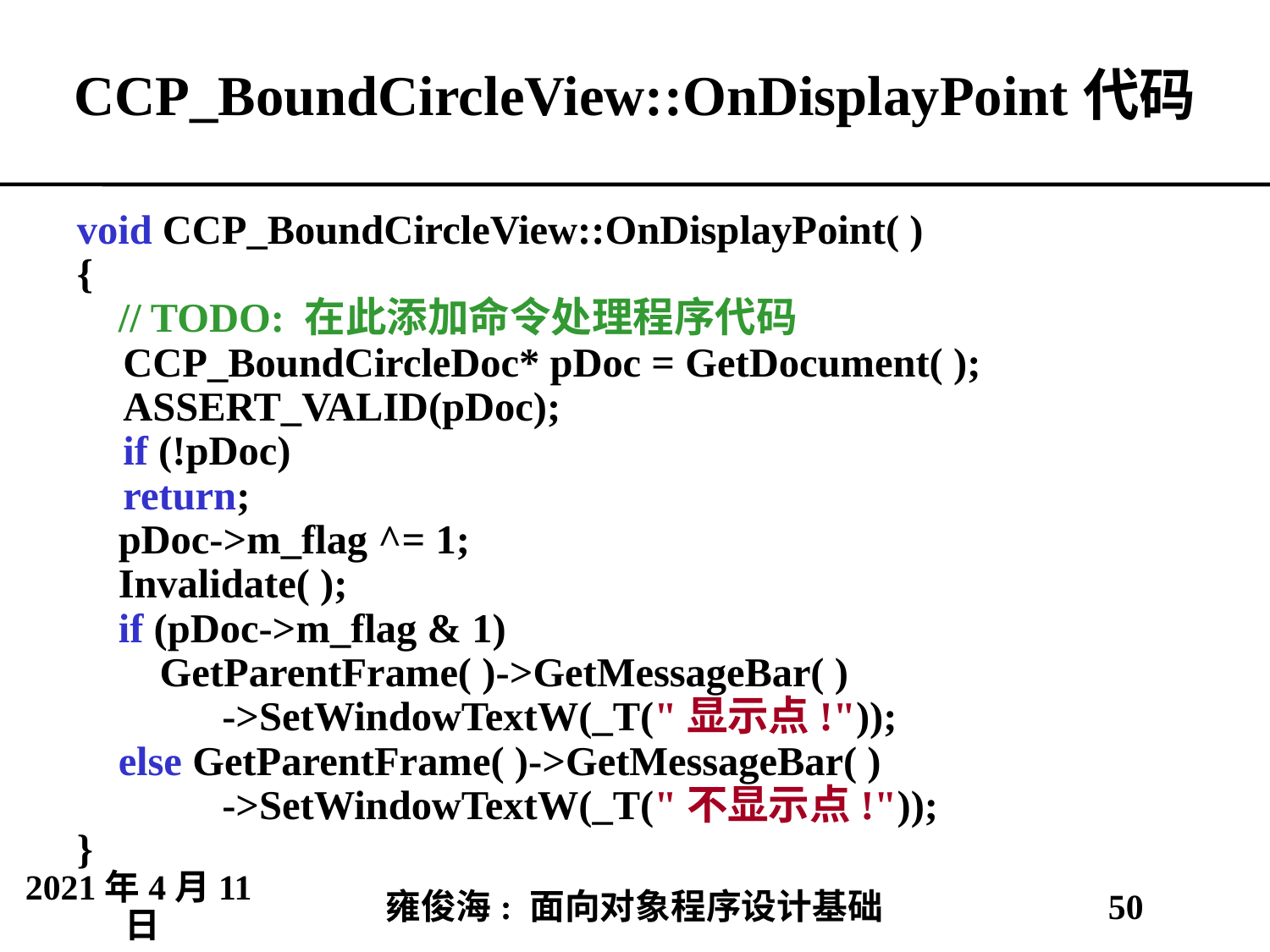

# CCP_BoundCircleView::OnDisplayPoint代码

void CCP_BoundCircleView::OnDisplayPoint( )
{
    // TODO: 在此添加命令处理程序代码
	CCP_BoundCircleDoc* pDoc = GetDocument( );
	ASSERT_VALID(pDoc);
	if (!pDoc)
		return;
    pDoc->m_flag ^= 1;
    Invalidate( );
    if (pDoc->m_flag & 1)
        GetParentFrame( )->GetMessageBar( )
              ->SetWindowTextW(_T("显示点!"));
    else GetParentFrame( )->GetMessageBar( )
              ->SetWindowTextW(_T("不显示点!"));
}
2021年4月11日
雍俊海: 面向对象程序设计基础
50